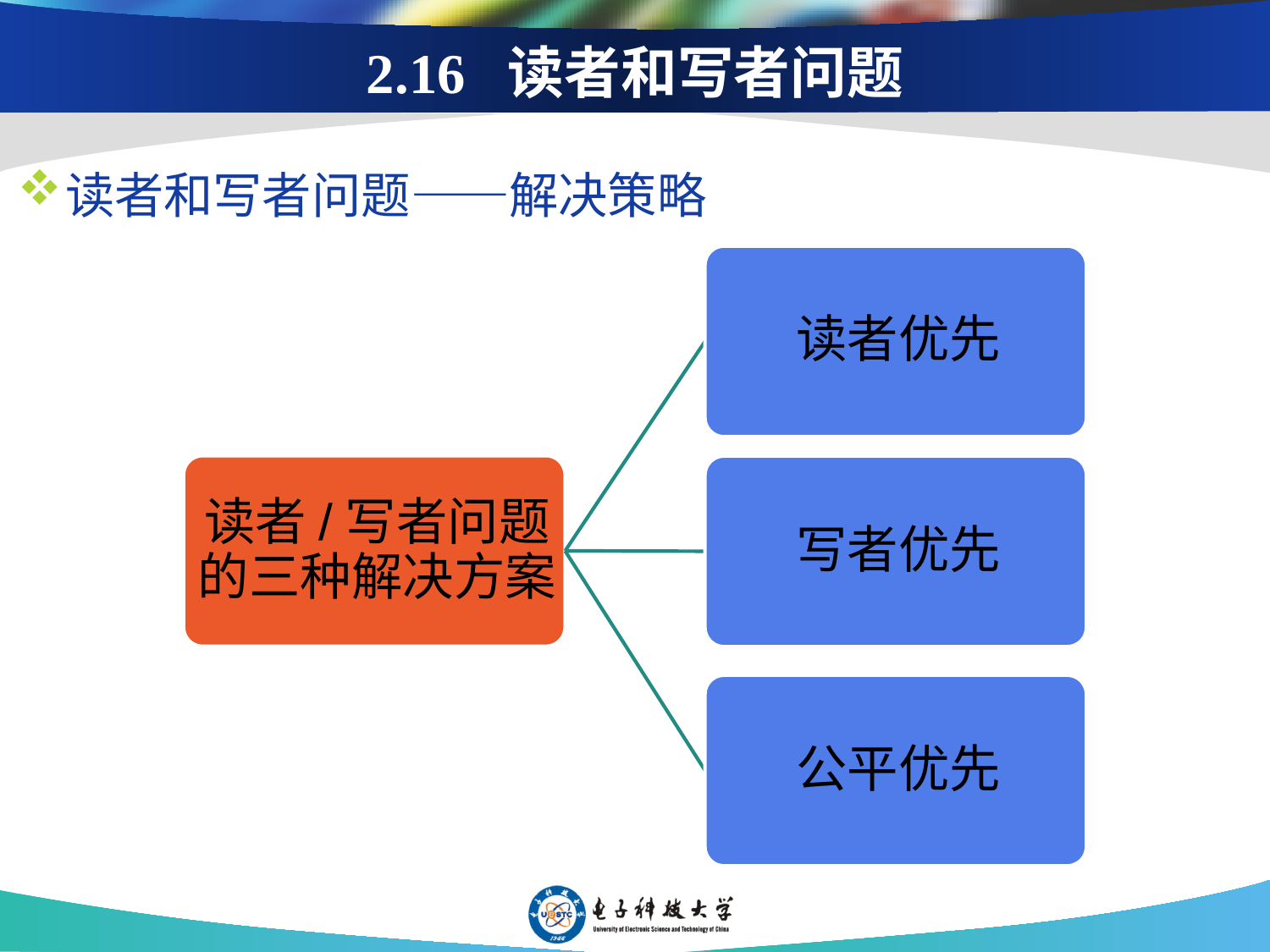

# 2.16  读者和写者问题
读者和写者问题——解决策略
读者/写者问题的三种解决方案

读者优先

写者优先

公平优先